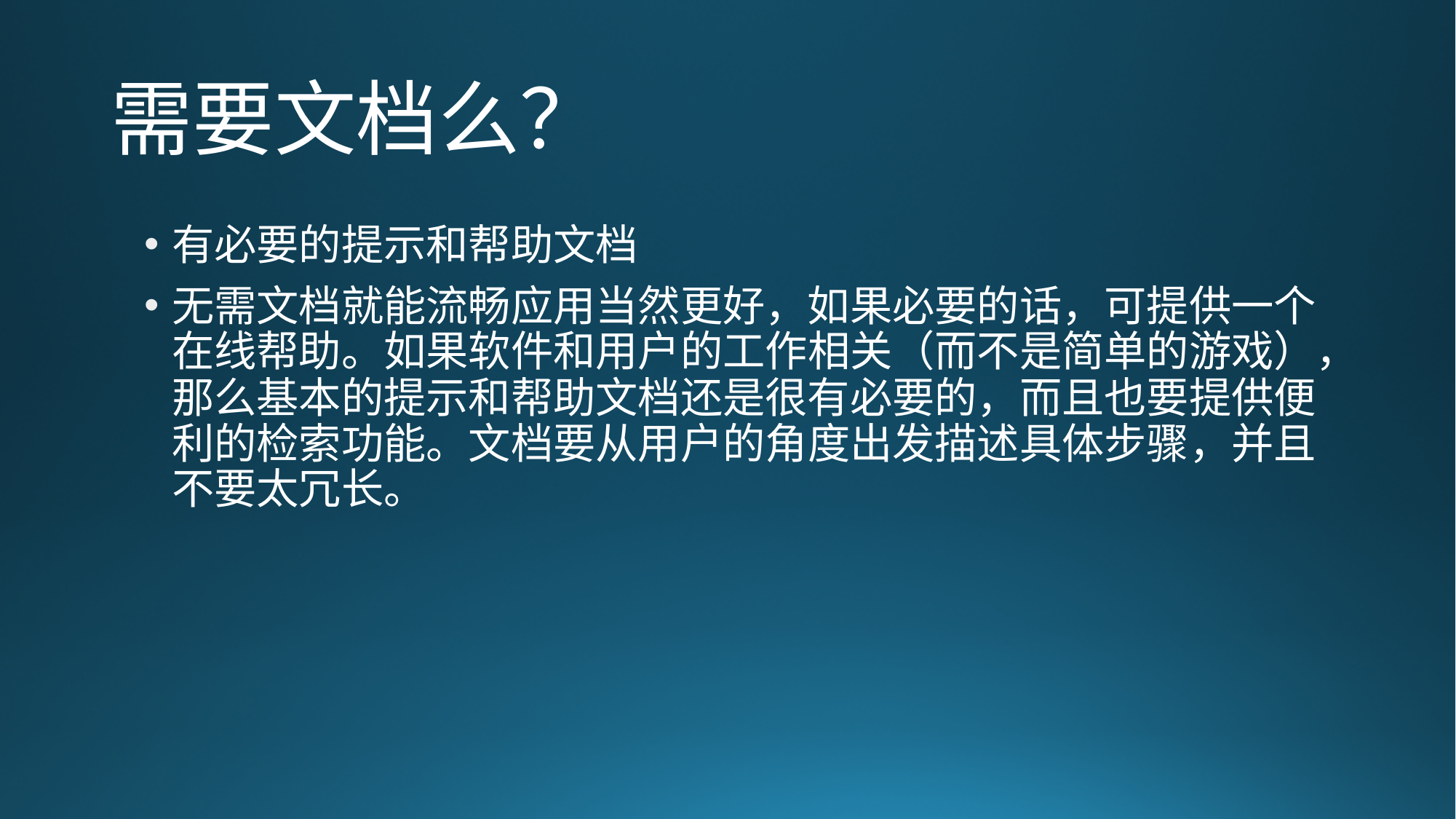

# 需要文档么？
有必要的提示和帮助文档
无需文档就能流畅应用当然更好，如果必要的话，可提供一个在线帮助。如果软件和用户的工作相关（而不是简单的游戏），那么基本的提示和帮助文档还是很有必要的，而且也要提供便利的检索功能。文档要从用户的角度出发描述具体步骤，并且不要太冗长。